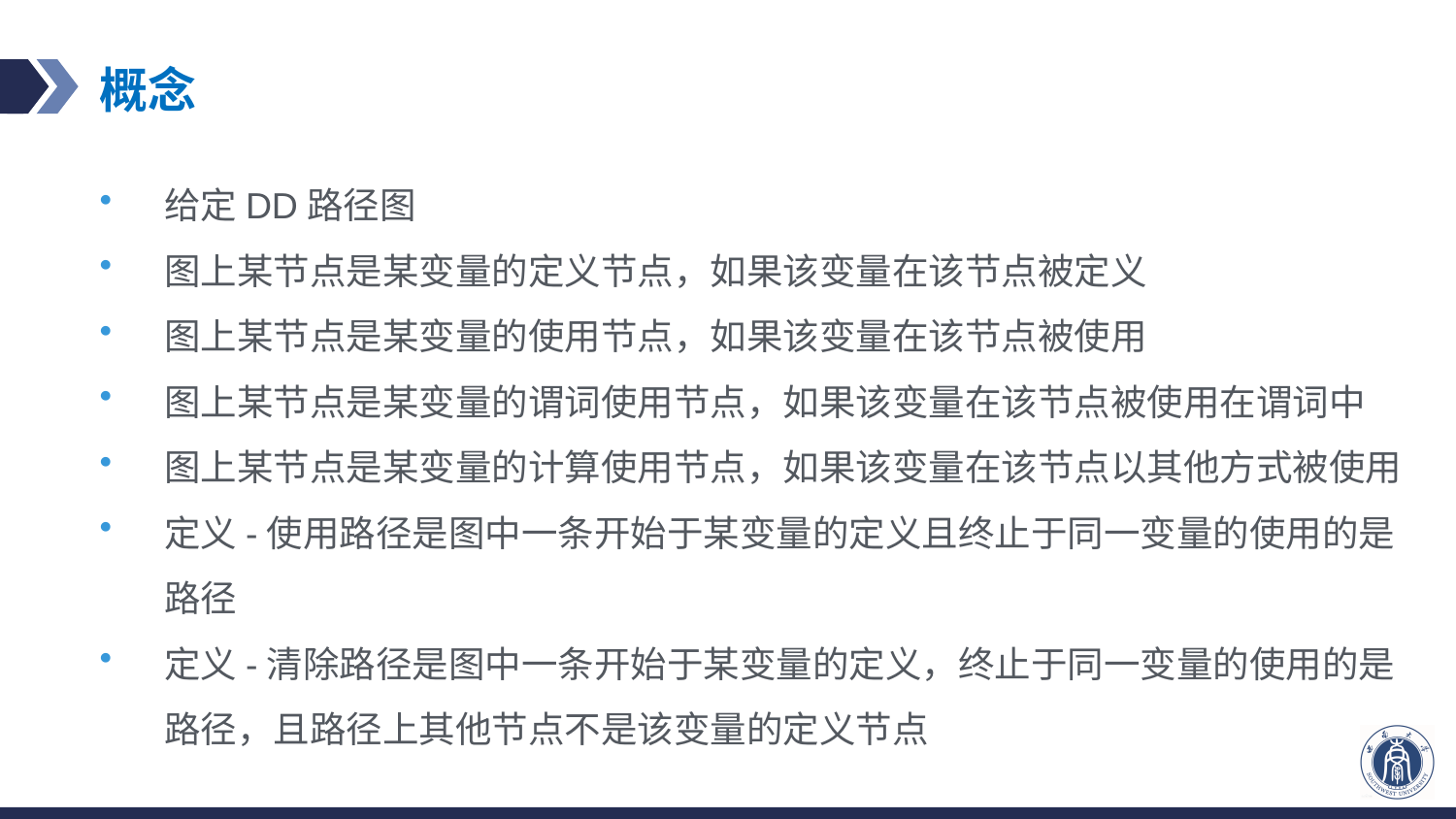

# 概念
给定DD路径图
图上某节点是某变量的定义节点，如果该变量在该节点被定义
图上某节点是某变量的使用节点，如果该变量在该节点被使用
图上某节点是某变量的谓词使用节点，如果该变量在该节点被使用在谓词中
图上某节点是某变量的计算使用节点，如果该变量在该节点以其他方式被使用
定义-使用路径是图中一条开始于某变量的定义且终止于同一变量的使用的是路径
定义-清除路径是图中一条开始于某变量的定义，终止于同一变量的使用的是路径，且路径上其他节点不是该变量的定义节点